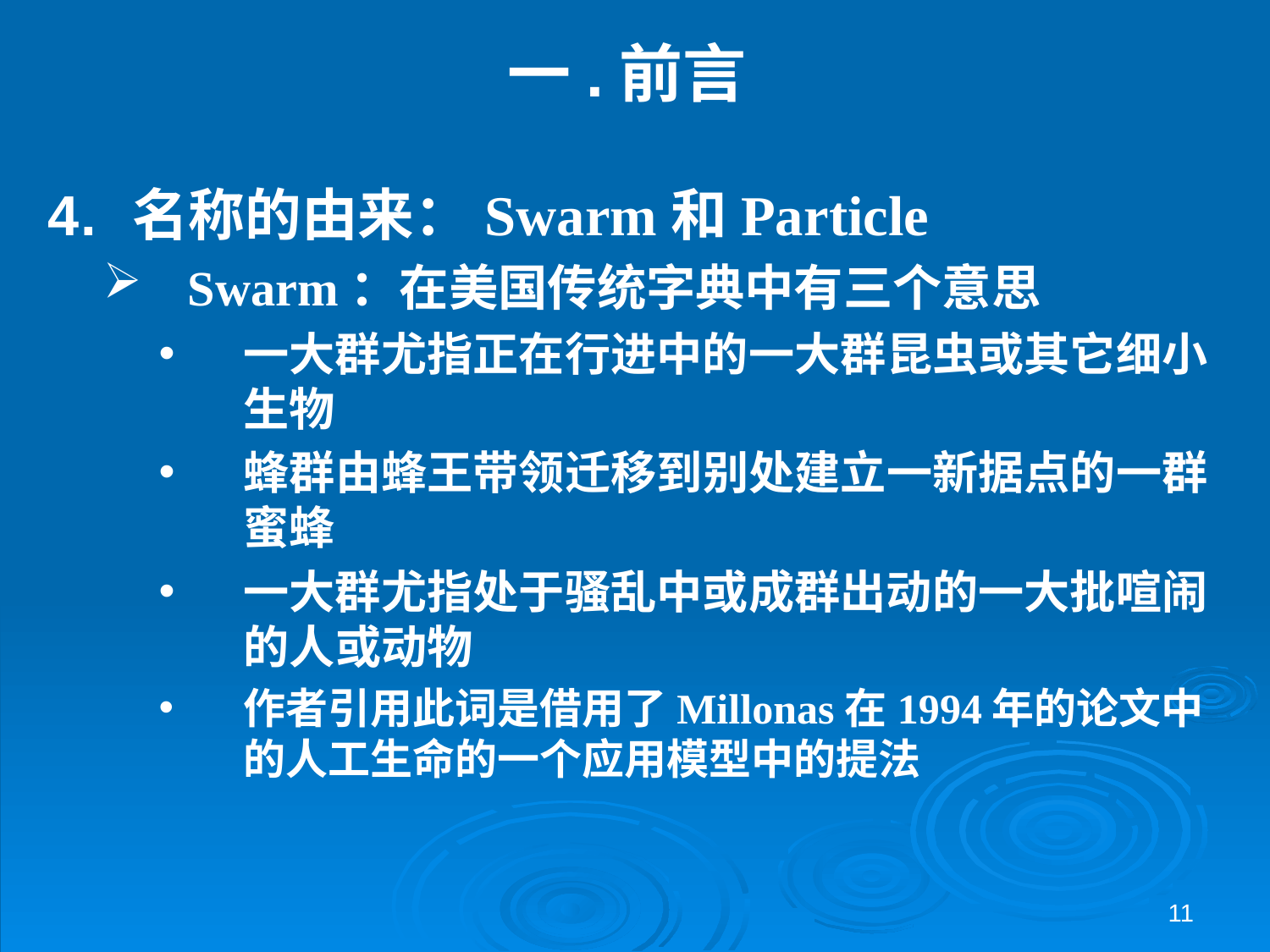

# 一.前言
名称的由来：Swarm和Particle
Swarm：在美国传统字典中有三个意思
一大群尤指正在行进中的一大群昆虫或其它细小生物
蜂群由蜂王带领迁移到别处建立一新据点的一群蜜蜂
一大群尤指处于骚乱中或成群出动的一大批喧闹的人或动物
作者引用此词是借用了Millonas在1994年的论文中的人工生命的一个应用模型中的提法
11